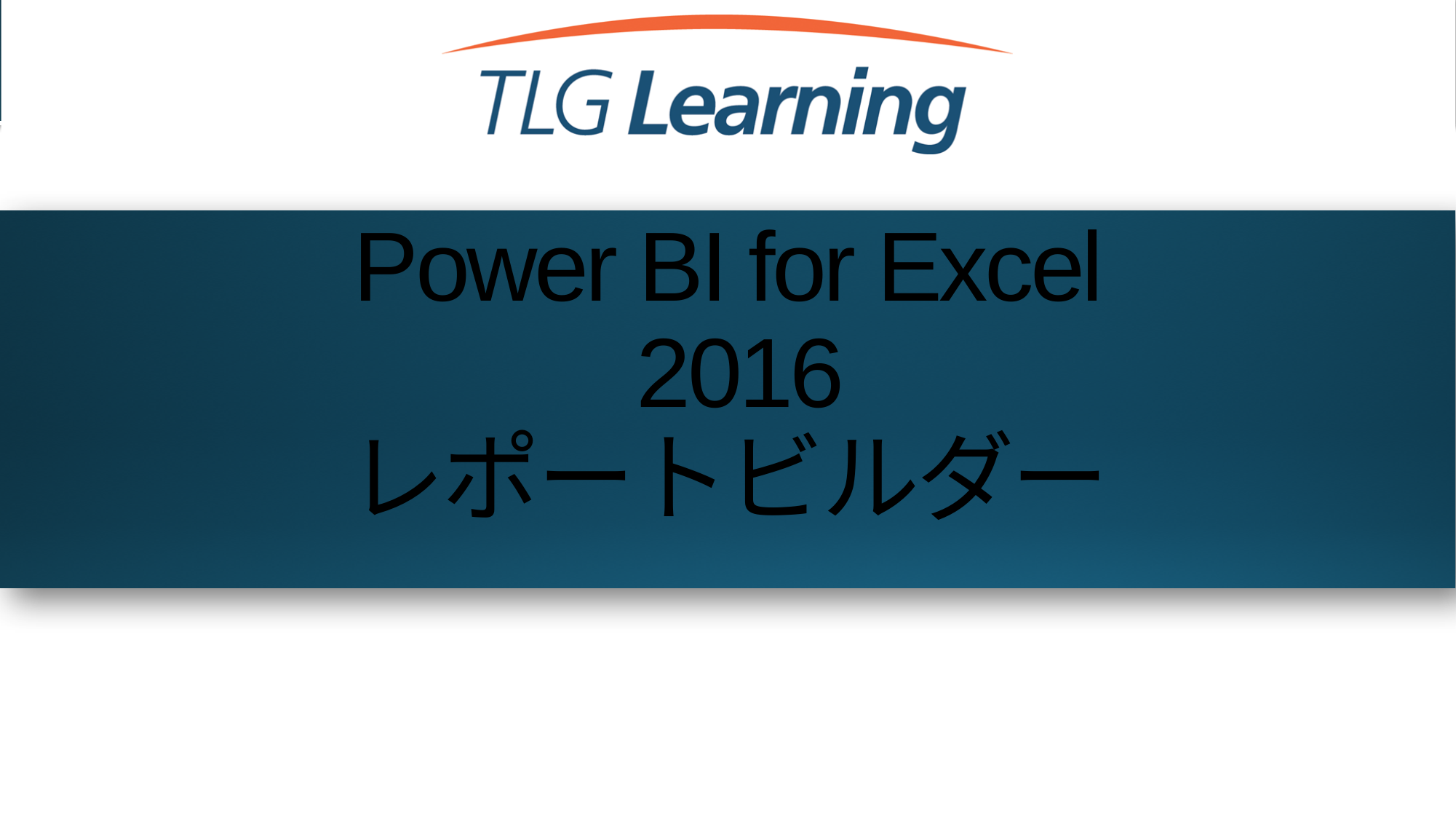

# Power BI for Excel 2016 レポートビルダー